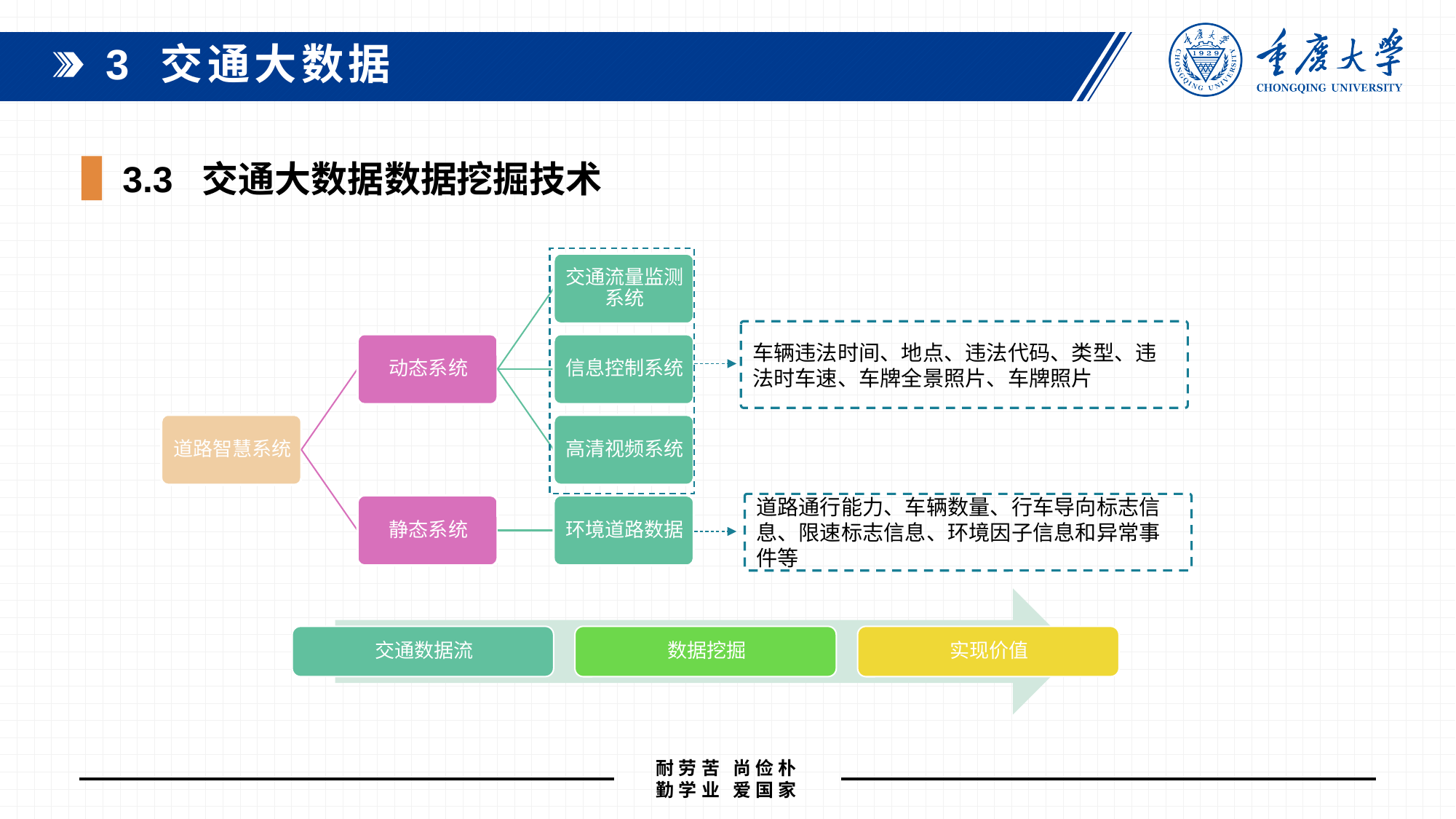

3 交通大数据

 3.3  交通大数据数据挖掘技术

道路智慧系统

动态系统

交通流量监测系统

信息控制系统

高清视频系统

静态系统

环境道路数据
车辆违法时间、地点、违法代码、类型、违法时车速、车牌全景照片、车牌照片
道路通行能力、车辆数量、行车导向标志信息、限速标志信息、环境因子信息和异常事件等
交通数据流
数据挖掘
实现价值